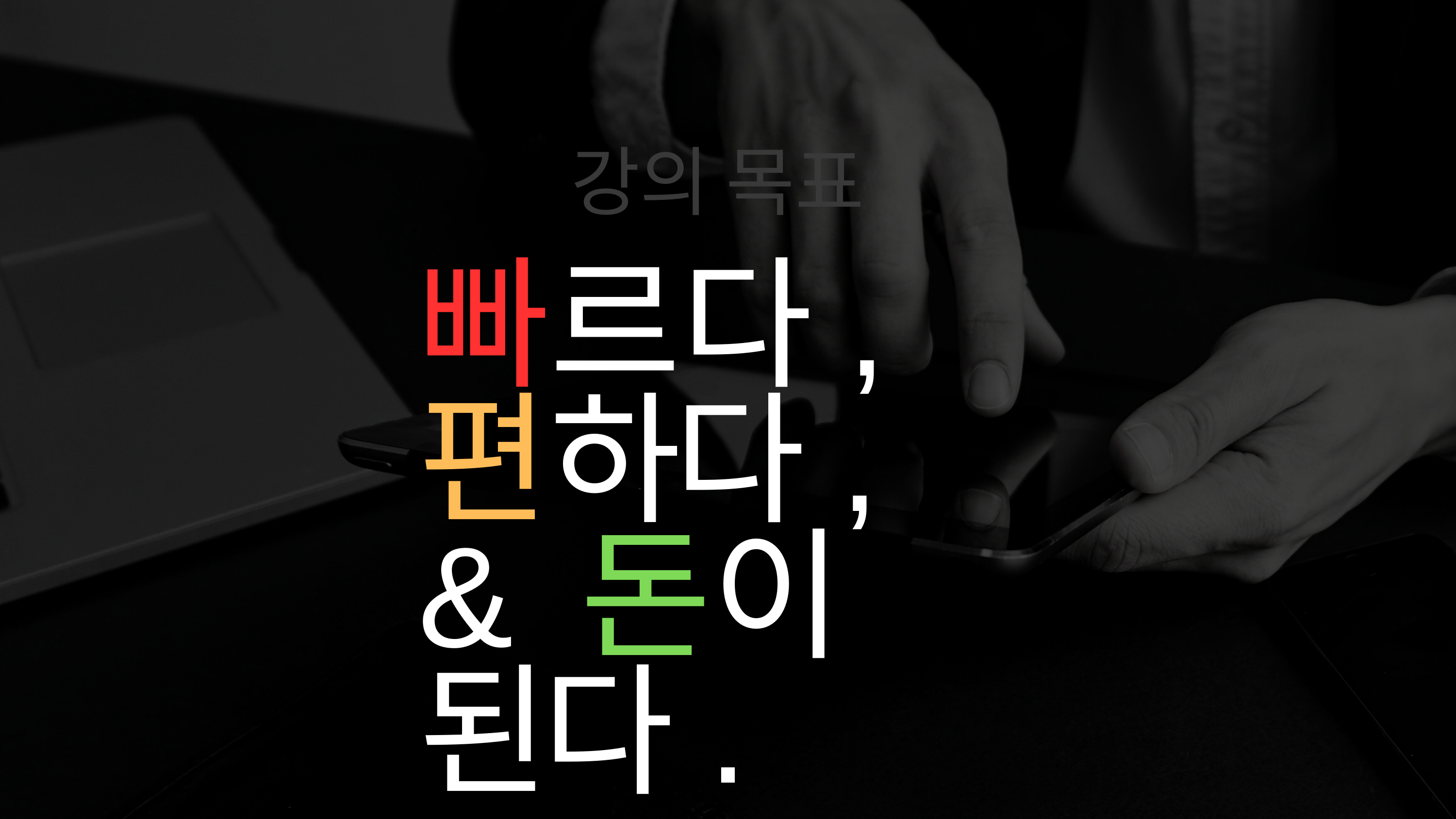

강의 목표
빠르다,
편하다,
& 돈이 된다.